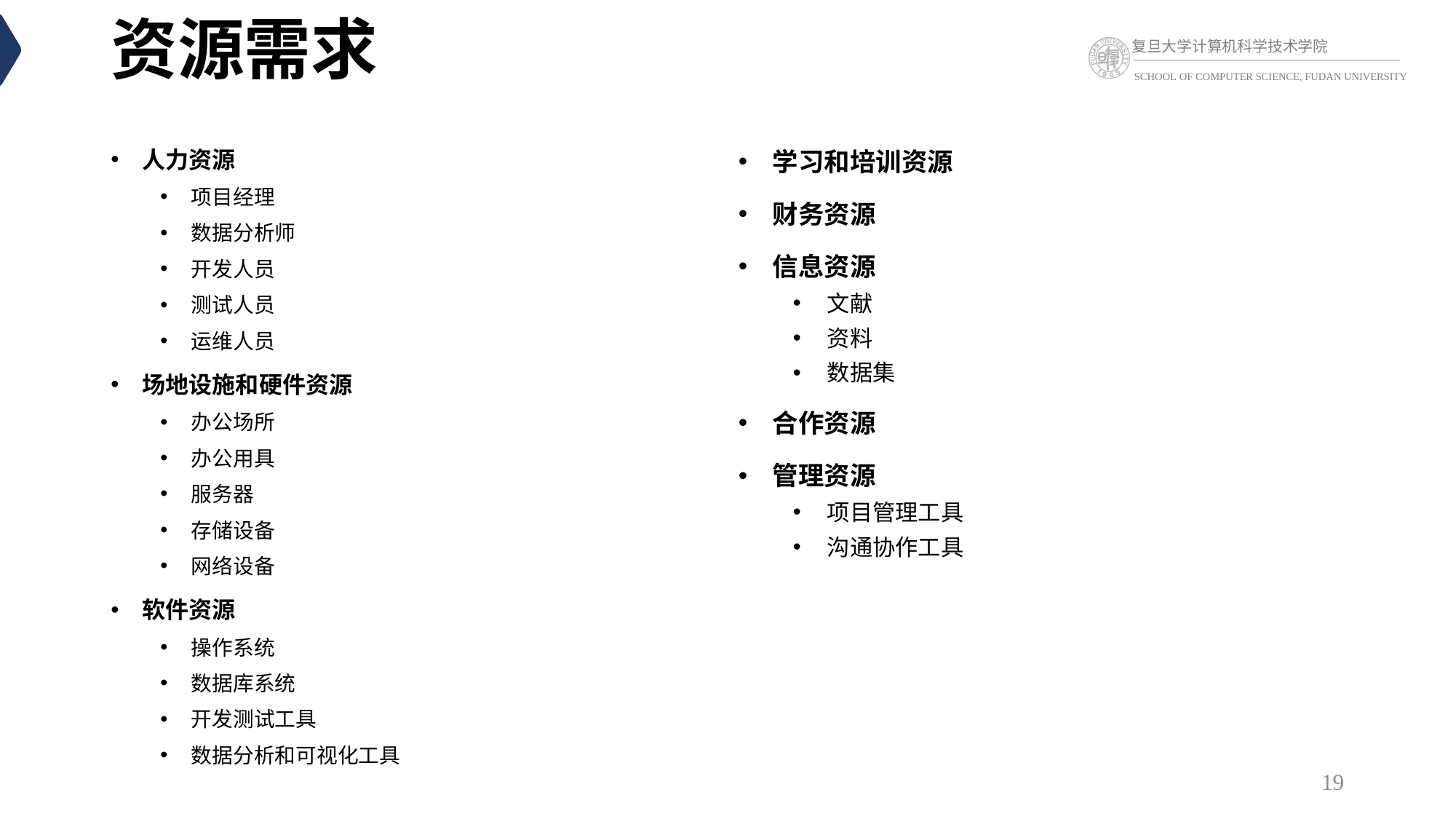

# 资源需求
人力资源
项目经理
数据分析师
开发人员
测试人员
运维人员
场地设施和硬件资源
办公场所
办公用具
服务器
存储设备
网络设备
软件资源
操作系统
数据库系统
开发测试工具
数据分析和可视化工具
学习和培训资源
财务资源
信息资源
文献
资料
数据集
合作资源
管理资源
项目管理工具
沟通协作工具
19